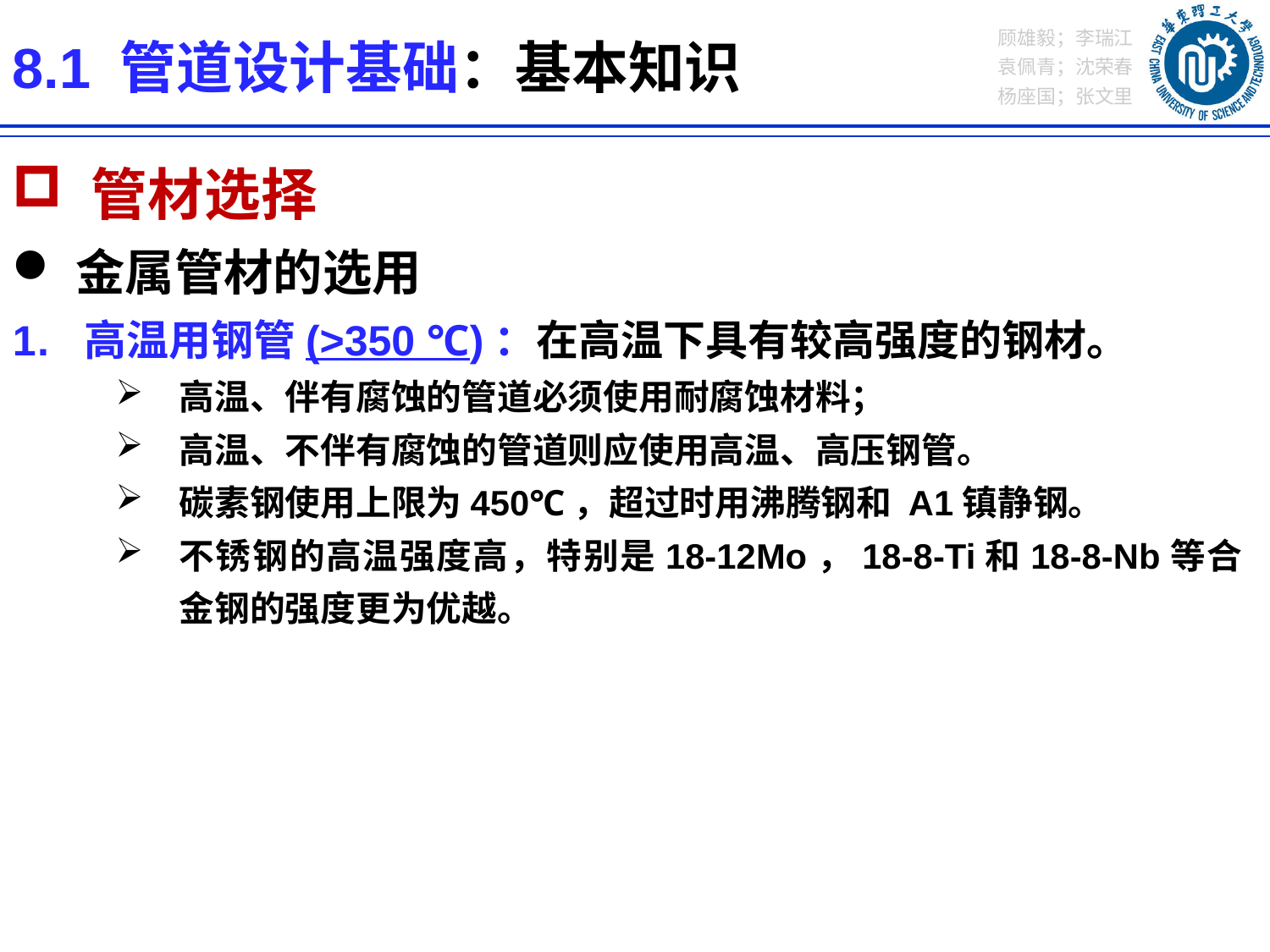

8.1 管道设计基础：基本知识
 管材选择
金属管材的选用
高温用钢管(>350 ℃)：在高温下具有较高强度的钢材。
高温、伴有腐蚀的管道必须使用耐腐蚀材料；
高温、不伴有腐蚀的管道则应使用高温、高压钢管。
碳素钢使用上限为450℃，超过时用沸腾钢和 A1镇静钢。
不锈钢的高温强度高，特别是18-12Mo，18-8-Ti和18-8-Nb等合金钢的强度更为优越。